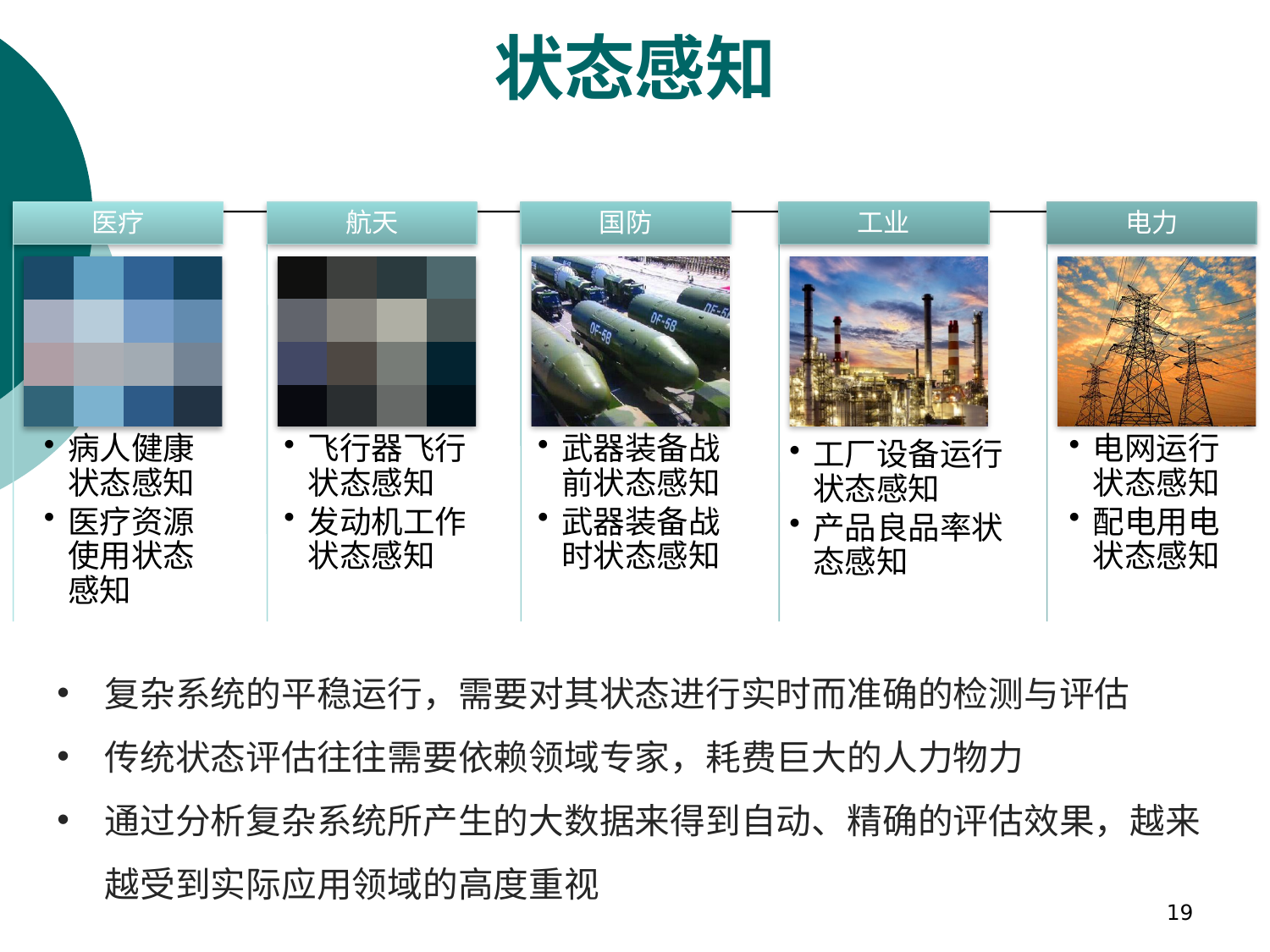

状态感知
病人健康状态感知
医疗资源使用状态感知

医疗
飞行器飞行状态感知
发动机工作状态感知
航天
武器装备战前状态感知
武器装备战时状态感知
国防
工厂设备运行状态感知
产品良品率状态感知
工业
电网运行状态感知
配电用电状态感知
电力
复杂系统的平稳运行，需要对其状态进行实时而准确的检测与评估
传统状态评估往往需要依赖领域专家，耗费巨大的人力物力
通过分析复杂系统所产生的大数据来得到自动、精确的评估效果，越来越受到实际应用领域的高度重视
19